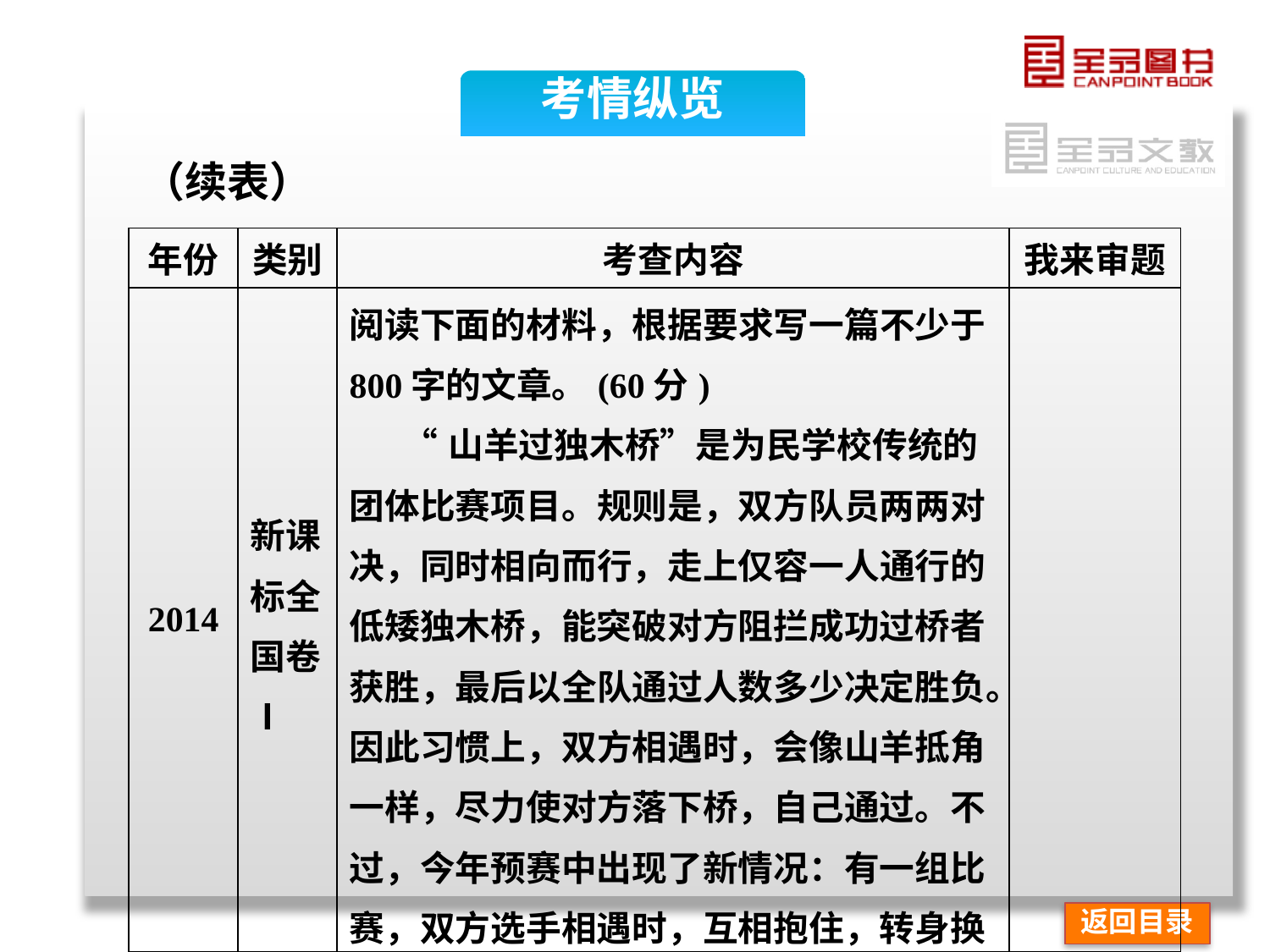

考情纵览
（续表）
| 年份 | 类别 | 考查内容 | 我来审题 |
| --- | --- | --- | --- |
| 2014 | 新课 标全 国卷Ⅰ | 阅读下面的材料，根据要求写一篇不少于800字的文章。(60分) “山羊过独木桥”是为民学校传统的团体比赛项目。规则是，双方队员两两对决，同时相向而行，走上仅容一人通行的低矮独木桥，能突破对方阻拦成功过桥者获胜，最后以全队通过人数多少决定胜负。因此习惯上，双方相遇时，会像山羊抵角一样，尽力使对方落下桥，自己通过。不过，今年预赛中出现了新情况：有一组比赛，双方选手相遇时，互相抱住，转身换 |  |
返回目录